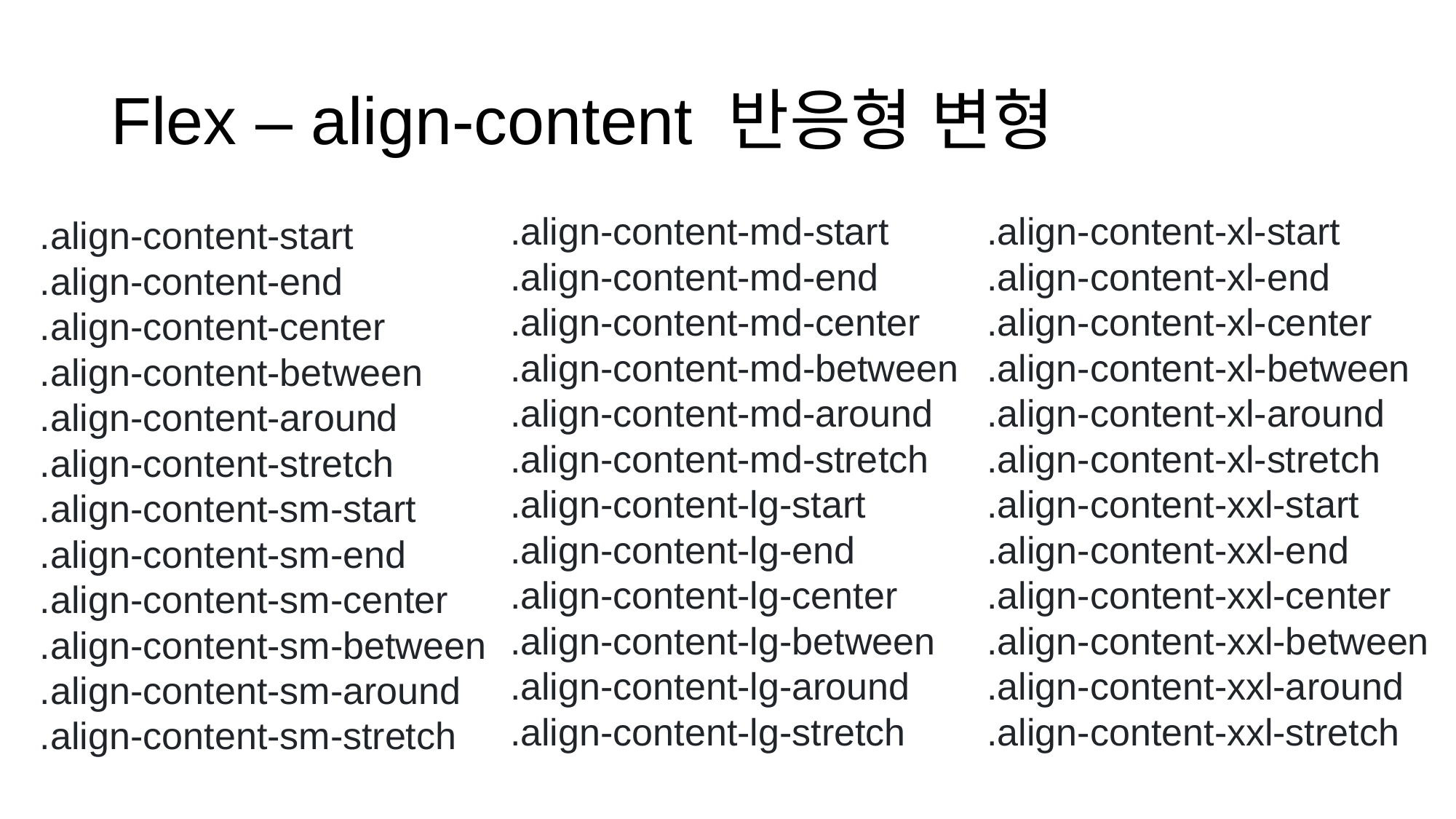

# Flex – align-content 반응형 변형
.align-content-md-start
.align-content-md-end
.align-content-md-center
.align-content-md-between
.align-content-md-around
.align-content-md-stretch
.align-content-lg-start
.align-content-lg-end
.align-content-lg-center
.align-content-lg-between
.align-content-lg-around
.align-content-lg-stretch
.align-content-xl-start
.align-content-xl-end
.align-content-xl-center
.align-content-xl-between
.align-content-xl-around
.align-content-xl-stretch
.align-content-xxl-start
.align-content-xxl-end
.align-content-xxl-center
.align-content-xxl-between
.align-content-xxl-around
.align-content-xxl-stretch

.align-content-start
.align-content-end
.align-content-center
.align-content-between
.align-content-around
.align-content-stretch
.align-content-sm-start
.align-content-sm-end
.align-content-sm-center
.align-content-sm-between
.align-content-sm-around
.align-content-sm-stretch